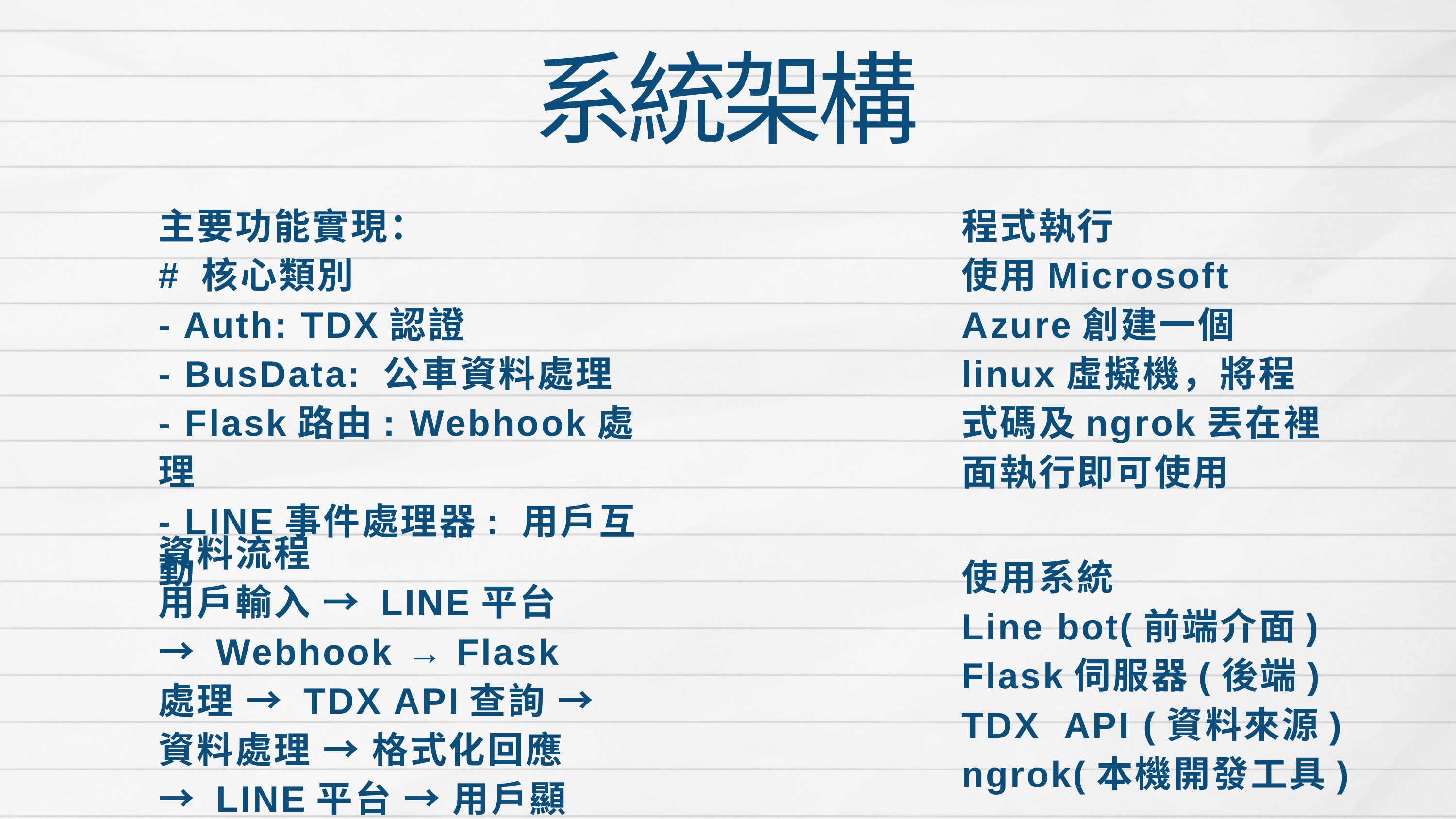

系統架構
主要功能實現：
# 核心類別
- Auth: TDX認證
- BusData: 公車資料處理
- Flask路由: Webhook處理
- LINE事件處理器: 用戶互動
程式執行
使用Microsoft  Azure創建一個linux虛擬機，將程式碼及ngrok丟在裡面執行即可使用

資料流程
用戶輸入 → LINE平台 → Webhook → Flask處理 → TDX API查詢 → 資料處理 → 格式化回應 → LINE平台 → 用戶顯示
使用系統
Line bot(前端介面)
Flask伺服器(後端)
TDX  API (資料來源)
ngrok(本機開發工具)